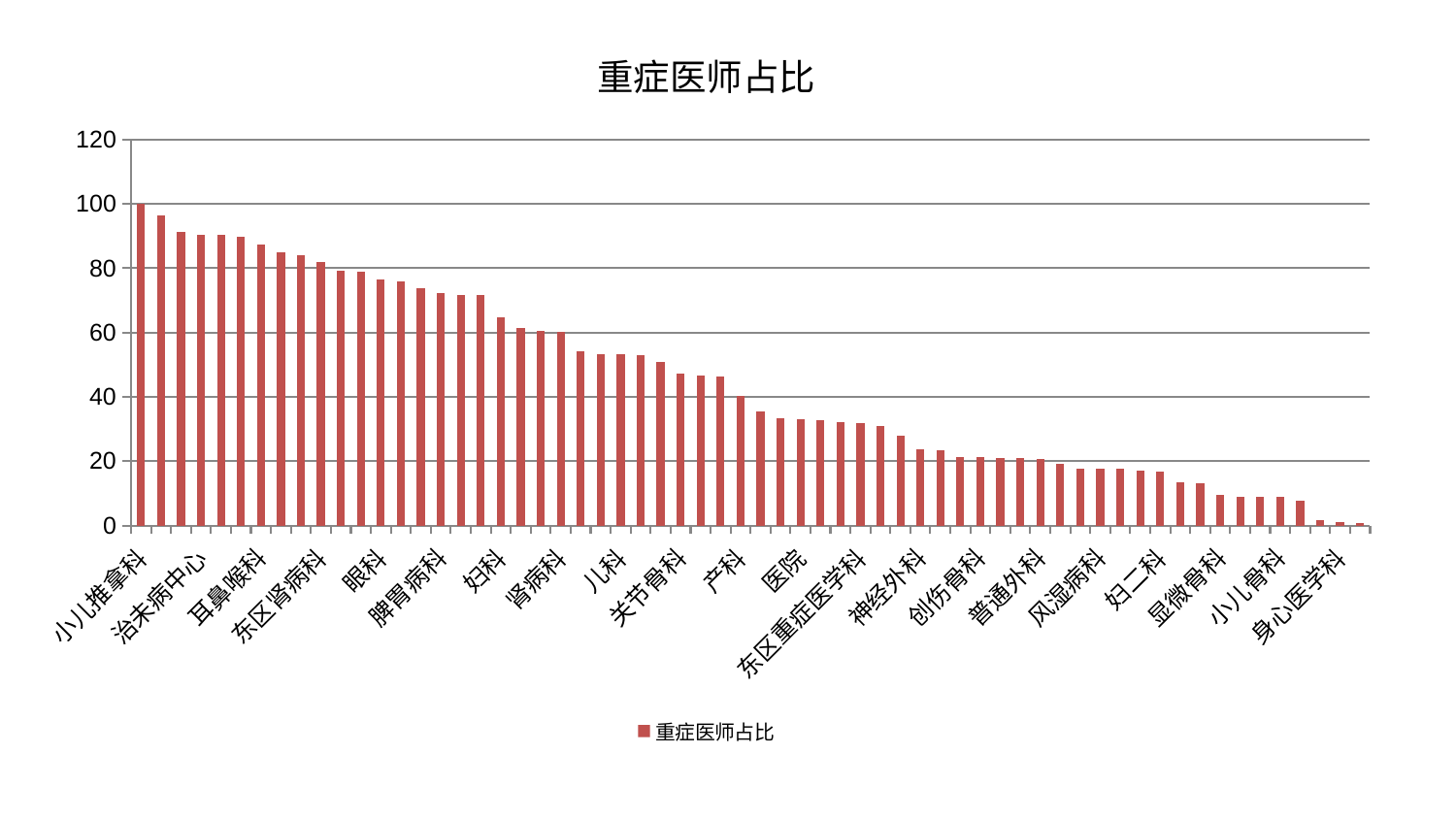

### Chart: 重症医师占比

| Category | 重症医师占比 |
|---|---|
| 小儿推拿科 | 100.0 |
| 消化内科 | 96.52002668207257 |
| 心病四科 | 91.24673710733951 |
| 治未病中心 | 90.35339172081041 |
| 肝病科 | 90.26833734509752 |
| 皮肤科 | 89.66704882615639 |
| 耳鼻喉科 | 87.27778213455625 |
| 脾胃科消化科合并 | 84.87395396142445 |
| 美容皮肤科 | 84.08389227235848 |
| 东区肾病科 | 81.8792769461774 |
| 内分泌科 | 79.3528503894714 |
| 肛肠科 | 79.01173362746398 |
| 眼科 | 76.51406704074967 |
| 脑病三科 | 75.80926137865067 |
| 乳腺甲状腺外科 | 73.6956983273025 |
| 脾胃病科 | 72.18388726370542 |
| 妇科妇二科合并 | 71.77955910836741 |
| 脊柱骨科 | 71.67331275311895 |
| 妇科 | 64.68637326998687 |
| 男科 | 61.493040476001916 |
| 周围血管科 | 60.55527027364753 |
| 肾病科 | 60.25991174822203 |
| 推拿科 | 54.066535643319256 |
| 泌尿外科 | 53.266214047297915 |
| 儿科 | 53.24207542067201 |
| 骨科 | 52.90921833365987 |
| 运动损伤骨科 | 50.858869162190615 |
| 关节骨科 | 47.36832674987134 |
| 重症医学科 | 46.61080785285951 |
| 口腔科 | 46.42826672401467 |
| 产科 | 40.40676158480312 |
| 心病二科 | 35.517550925641764 |
| 肾脏内科 | 33.35299889541264 |
| 医院 | 33.13459744064311 |
| 神经内科 | 32.87222556139933 |
| 针灸科 | 32.09822071411123 |
| 东区重症医学科 | 31.975795658540708 |
| 心病一科 | 30.81754109293808 |
| 心病三科 | 27.967487343304025 |
| 神经外科 | 23.555900921158965 |
| 中医外治中心 | 23.29519382246622 |
| 微创骨科 | 21.32137578088646 |
| 创伤骨科 | 21.291912756365086 |
| 康复科 | 20.98478811253768 |
| 中医经典科 | 20.93410156222475 |
| 普通外科 | 20.593707774433582 |
| 西区重症医学科 | 19.13860719494946 |
| 肝胆外科 | 17.721352167832322 |
| 风湿病科 | 17.63388431367875 |
| 肿瘤内科 | 17.63024411029622 |
| 综合内科 | 17.176269523242592 |
| 妇二科 | 16.6838680358166 |
| 脑病二科 | 13.543207085035473 |
| 心血管内科 | 13.229179397135775 |
| 显微骨科 | 9.500728480867311 |
| 胸外科 | 9.047897299407786 |
| 呼吸内科 | 9.018241992915154 |
| 小儿骨科 | 8.87851274538747 |
| 血液科 | 7.592804803009718 |
| 老年医学科 | 1.6254219228616906 |
| 身心医学科 | 0.9393273948982416 |
| 脑病一科 | 0.8365132089134235 |
261